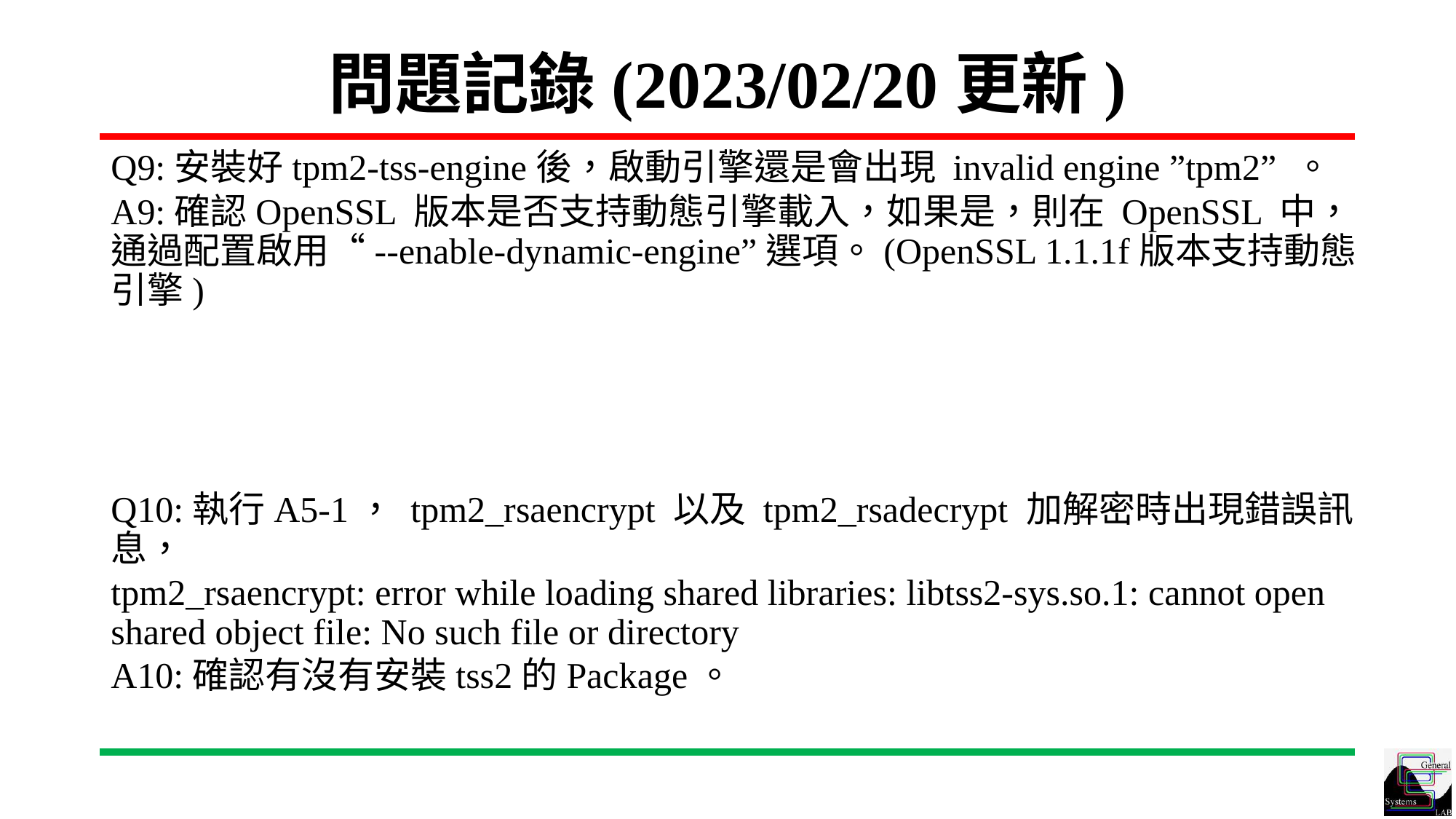

# 問題記錄(2023/02/20更新)
Q9:安裝好tpm2-tss-engine後，啟動引擎還是會出現 invalid engine ”tpm2” 。
A9:確認OpenSSL 版本是否支持動態引擎載入，如果是，則在 OpenSSL 中，通過配置啟用“--enable-dynamic-engine”選項。(OpenSSL 1.1.1f版本支持動態引擎)

Q10:執行A5-1， tpm2_rsaencrypt 以及 tpm2_rsadecrypt 加解密時出現錯誤訊息，
tpm2_rsaencrypt: error while loading shared libraries: libtss2-sys.so.1: cannot open shared object file: No such file or directory
A10:確認有沒有安裝tss2的Package。